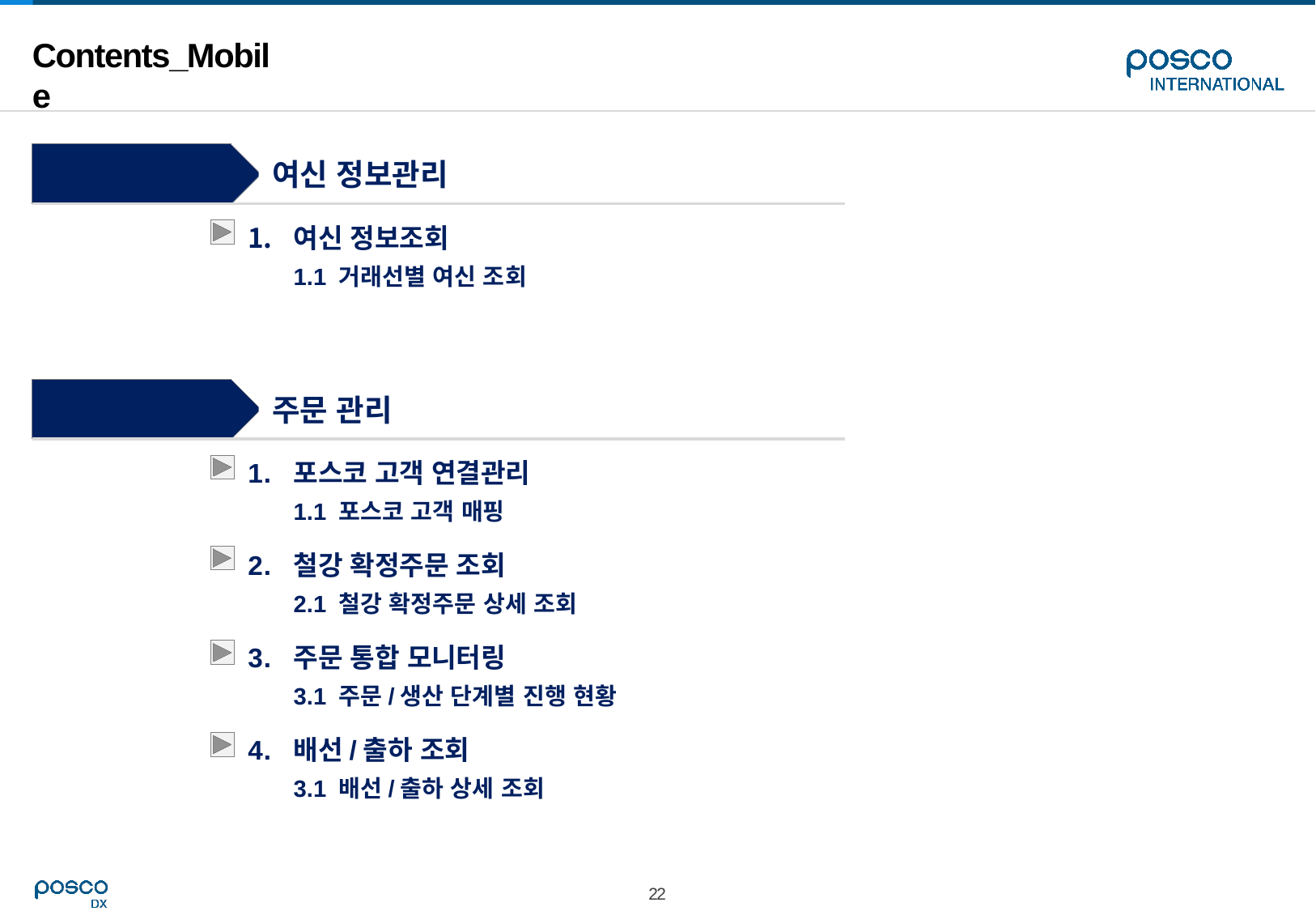

# Contents_Mobile
Step 1
여신 정보관리
여신 정보조회
1.1 거래선별 여신 조회

Step 2
주문 관리
포스코 고객 연결관리
1.1 포스코 고객 매핑
철강 확정주문 조회
2.1 철강 확정주문 상세 조회
주문 통합 모니터링
3.1 주문/생산 단계별 진행 현황
배선/출하 조회
3.1 배선/출하 상세 조회